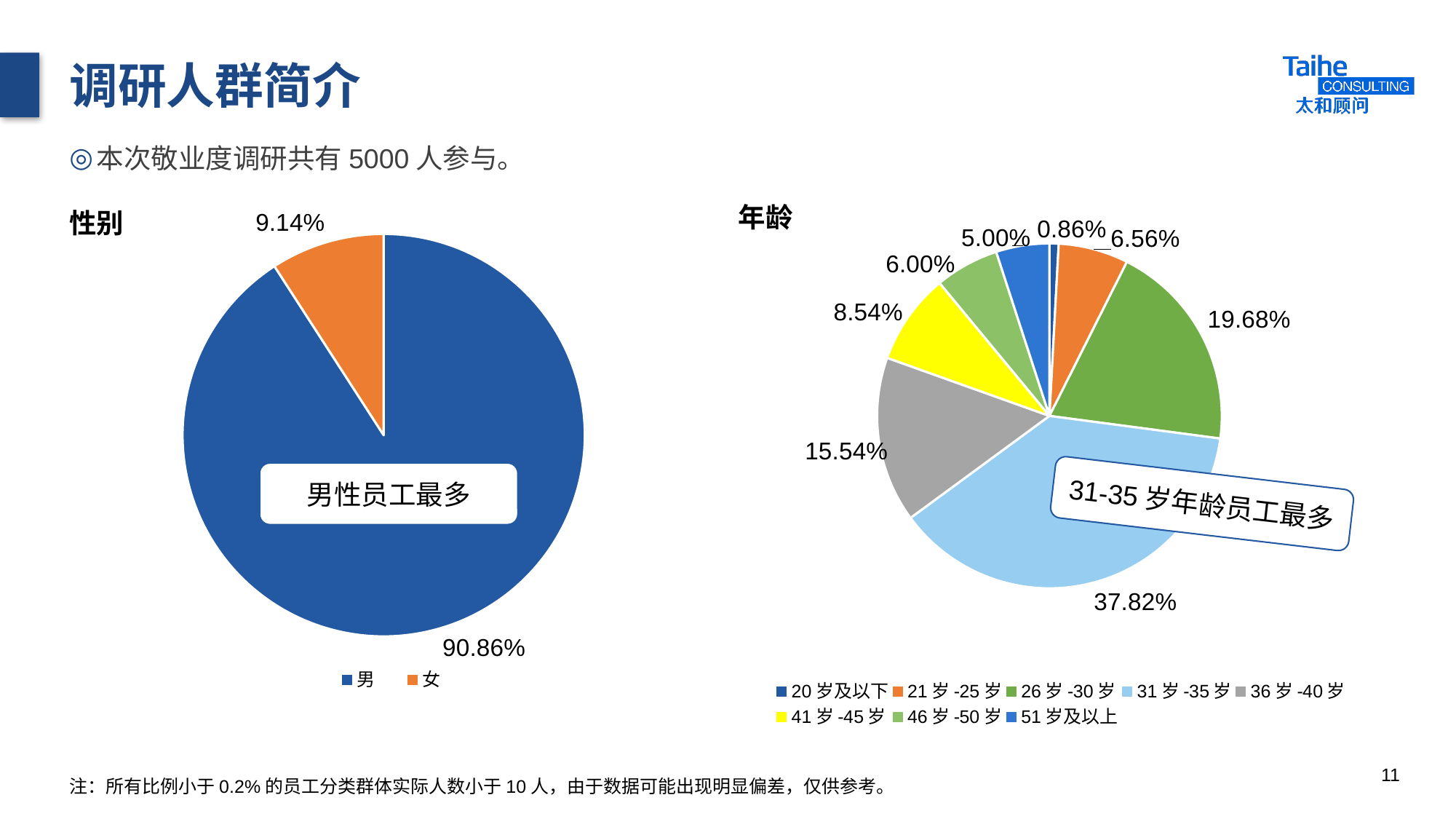

# 调研人群简介
本次敬业度调研共有5000人参与。

### Chart

| Category | 年龄 |
|---|---|
| 20岁及以下 | 0.0086 |
| 21岁-25岁 | 0.0656 |
| 26岁-30岁 | 0.1968 |
| 31岁-35岁 | 0.3782 |
| 36岁-40岁 | 0.1554 |
| 41岁-45岁 | 0.0854 |
| 46岁-50岁 | 0.06 |
| 51岁及以上 | 0.05 |

### Chart

| Category | 性别 |
|---|---|
| 男 | 0.9086 |
| 女 | 0.0914 |
男性员工最多
31-35岁年龄员工最多
11
注：所有比例小于0.2%的员工分类群体实际人数小于10人，由于数据可能出现明显偏差，仅供参考。